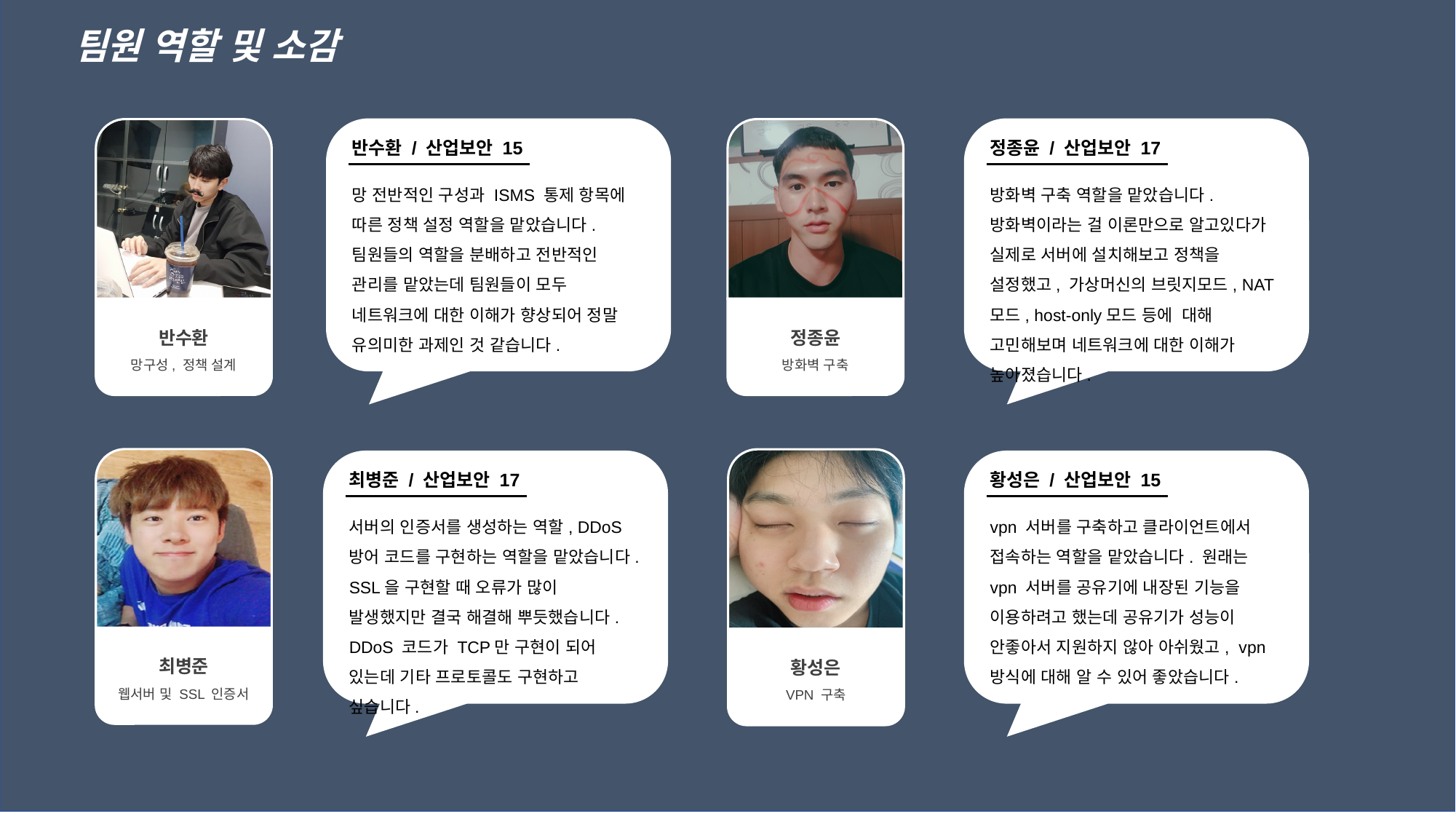

팀원 역할 및 소감

반수환 / 산업보안 15
정종윤 / 산업보안 17
망 전반적인 구성과 ISMS 통제 항목에 따른 정책 설정 역할을 맡았습니다. 팀원들의 역할을 분배하고 전반적인 관리를 맡았는데 팀원들이 모두 네트워크에 대한 이해가 향상되어 정말 유의미한 과제인 것 같습니다.
방화벽 구축 역할을 맡았습니다. 방화벽이라는 걸 이론만으로 알고있다가 실제로 서버에 설치해보고 정책을 설정했고, 가상머신의 브릿지모드, NAT모드, host-only모드 등에  대해 고민해보며 네트워크에 대한 이해가 높아졌습니다.
반수환
망구성, 정책 설계
정종윤
방화벽 구축

최병준 / 산업보안 17
황성은 / 산업보안 15
서버의 인증서를 생성하는 역할, DDoS 방어 코드를 구현하는 역할을 맡았습니다. SSL을 구현할 때 오류가 많이 발생했지만 결국 해결해 뿌듯했습니다. DDoS 코드가 TCP만 구현이 되어 있는데 기타 프로토콜도 구현하고 싶습니다.
vpn 서버를 구축하고 클라이언트에서 접속하는 역할을 맡았습니다. 원래는 vpn 서버를 공유기에 내장된 기능을 이용하려고 했는데 공유기가 성능이 안좋아서 지원하지 않아 아쉬웠고,  vpn 방식에 대해 알 수 있어 좋았습니다.
최병준
웹서버 및 SSL 인증서
황성은
VPN 구축